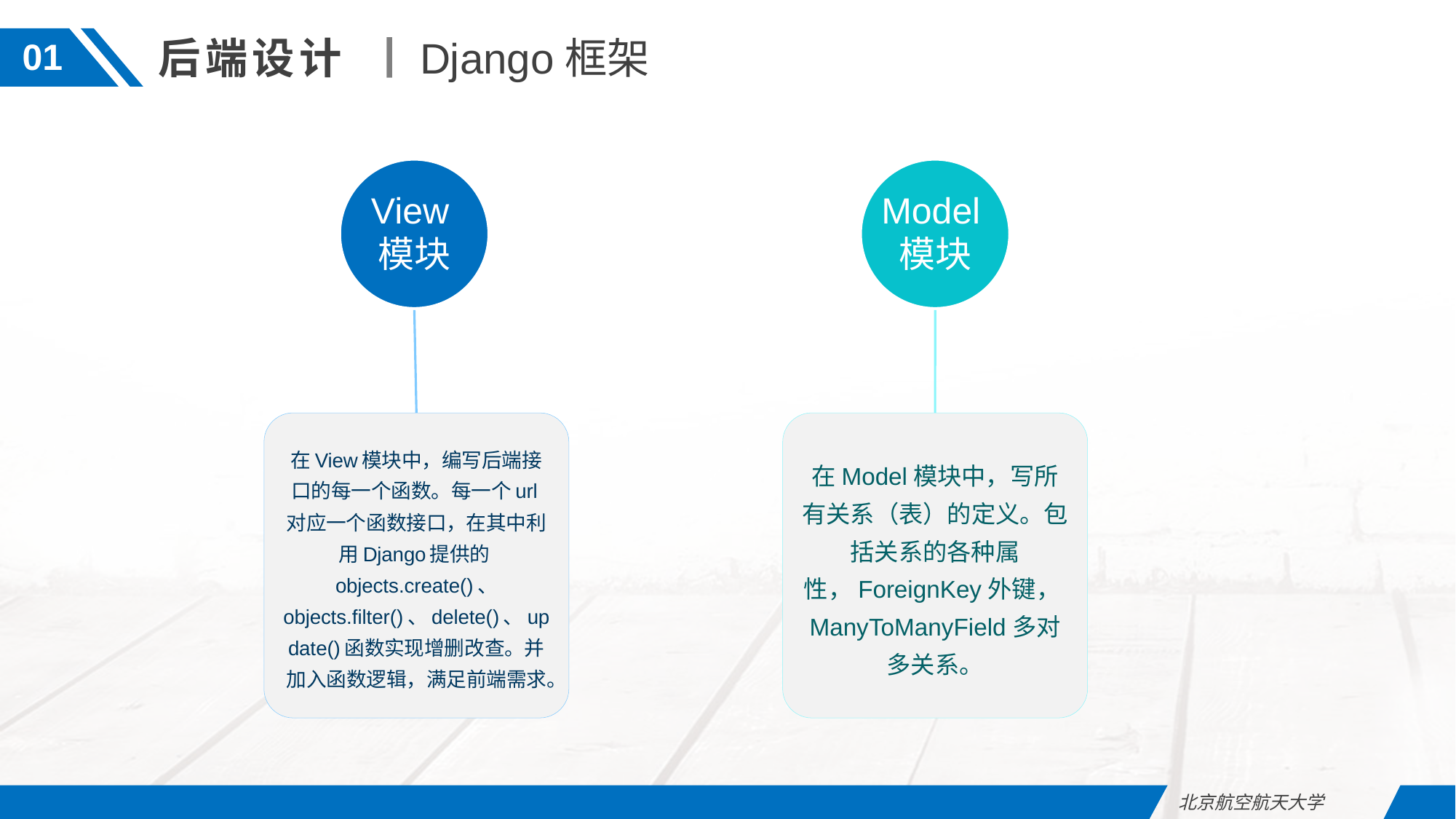

后端设计
Django框架

01

View模块
Model模块
在Model模块中，写所有关系（表）的定义。包括关系的各种属性，ForeignKey外键，ManyToManyField多对多关系。
在View模块中，编写后端接口的每一个函数。每一个url对应一个函数接口，在其中利用Django提供的objects.create()、 objects.filter()、delete()、update()函数实现增删改查。并加入函数逻辑，满足前端需求。

北京航空航天大学